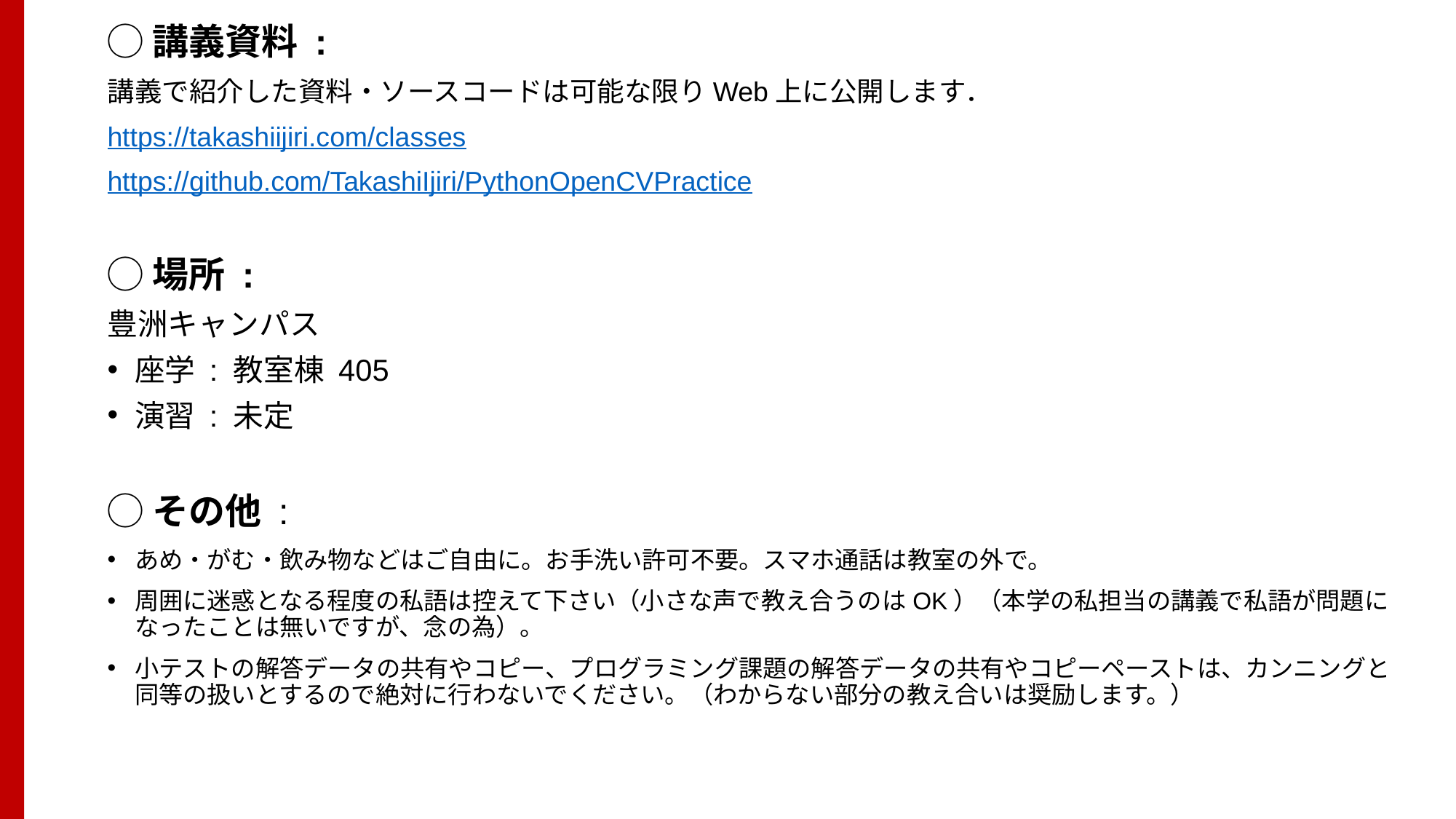

◯講義資料 :
講義で紹介した資料・ソースコードは可能な限りWeb上に公開します．
https://takashiijiri.com/classes
https://github.com/TakashiIjiri/PythonOpenCVPractice

◯場所 :
豊洲キャンパス
座学 : 教室棟 405
演習 : 未定

◯その他 :
あめ・がむ・飲み物などはご自由に。お手洗い許可不要。スマホ通話は教室の外で。
周囲に迷惑となる程度の私語は控えて下さい（小さな声で教え合うのはOK）（本学の私担当の講義で私語が問題になったことは無いですが、念の為）。
小テストの解答データの共有やコピー、プログラミング課題の解答データの共有やコピーペーストは、カンニングと同等の扱いとするので絶対に行わないでください。（わからない部分の教え合いは奨励します。）